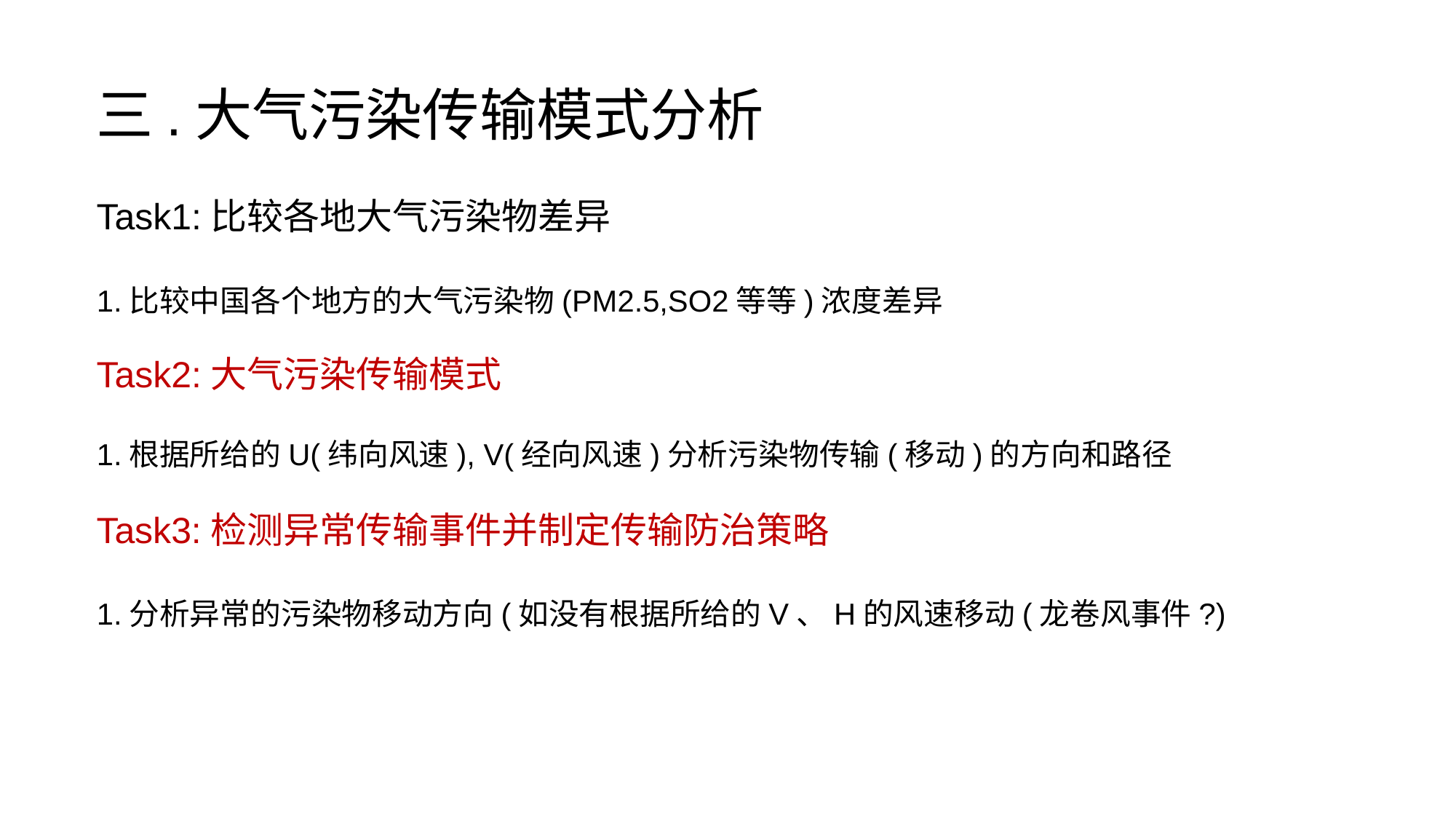

# 三.大气污染传输模式分析
Task1:比较各地大气污染物差异
1.比较中国各个地方的大气污染物(PM2.5,SO2等等)浓度差异
Task2:大气污染传输模式
1.根据所给的U(纬向风速), V(经向风速)分析污染物传输(移动)的方向和路径
Task3:检测异常传输事件并制定传输防治策略
1.分析异常的污染物移动方向(如没有根据所给的V、H的风速移动(龙卷风事件?)